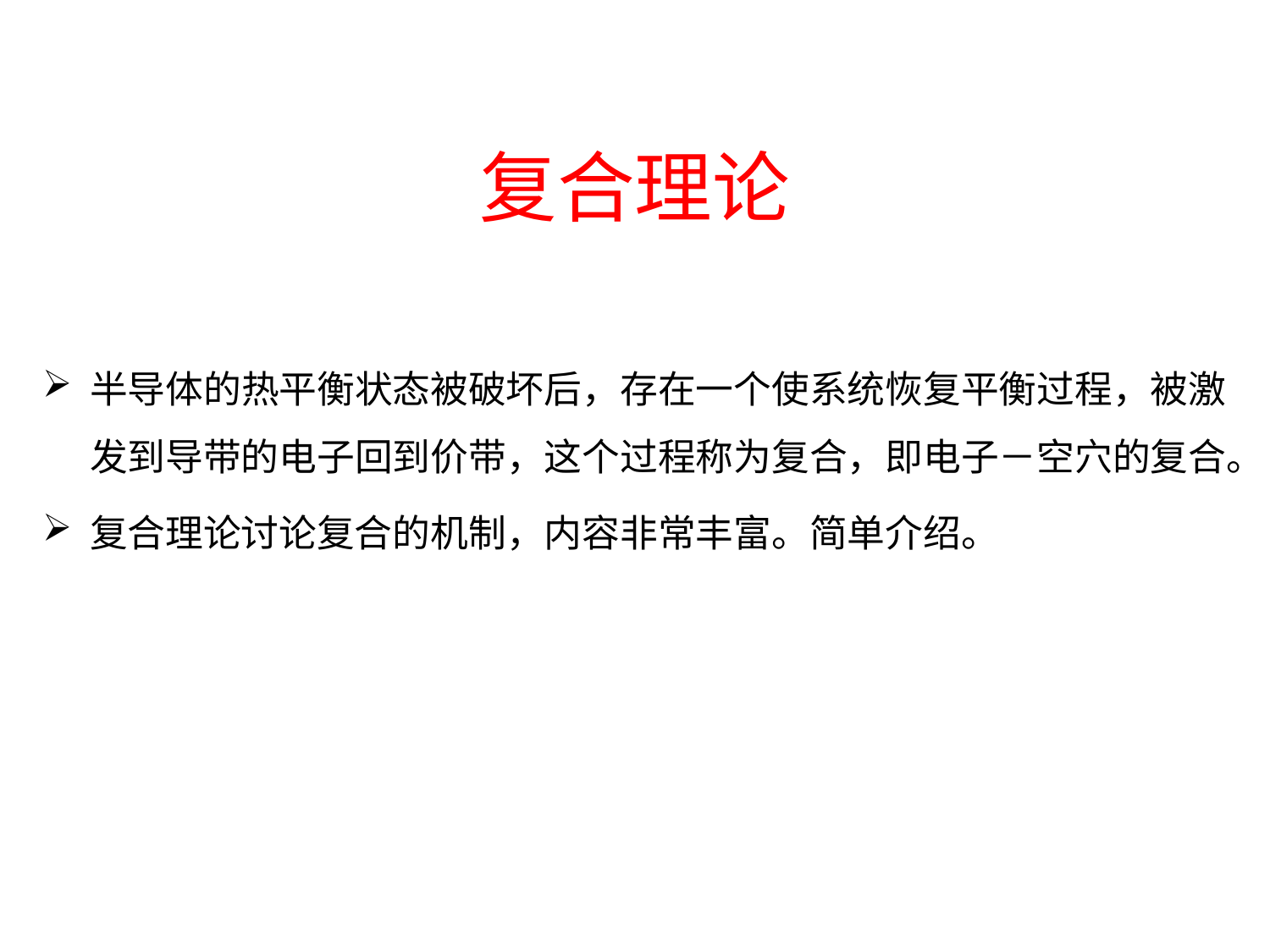

# 复合理论
半导体的热平衡状态被破坏后，存在一个使系统恢复平衡过程，被激发到导带的电子回到价带，这个过程称为复合，即电子－空穴的复合。
复合理论讨论复合的机制，内容非常丰富。简单介绍。
49